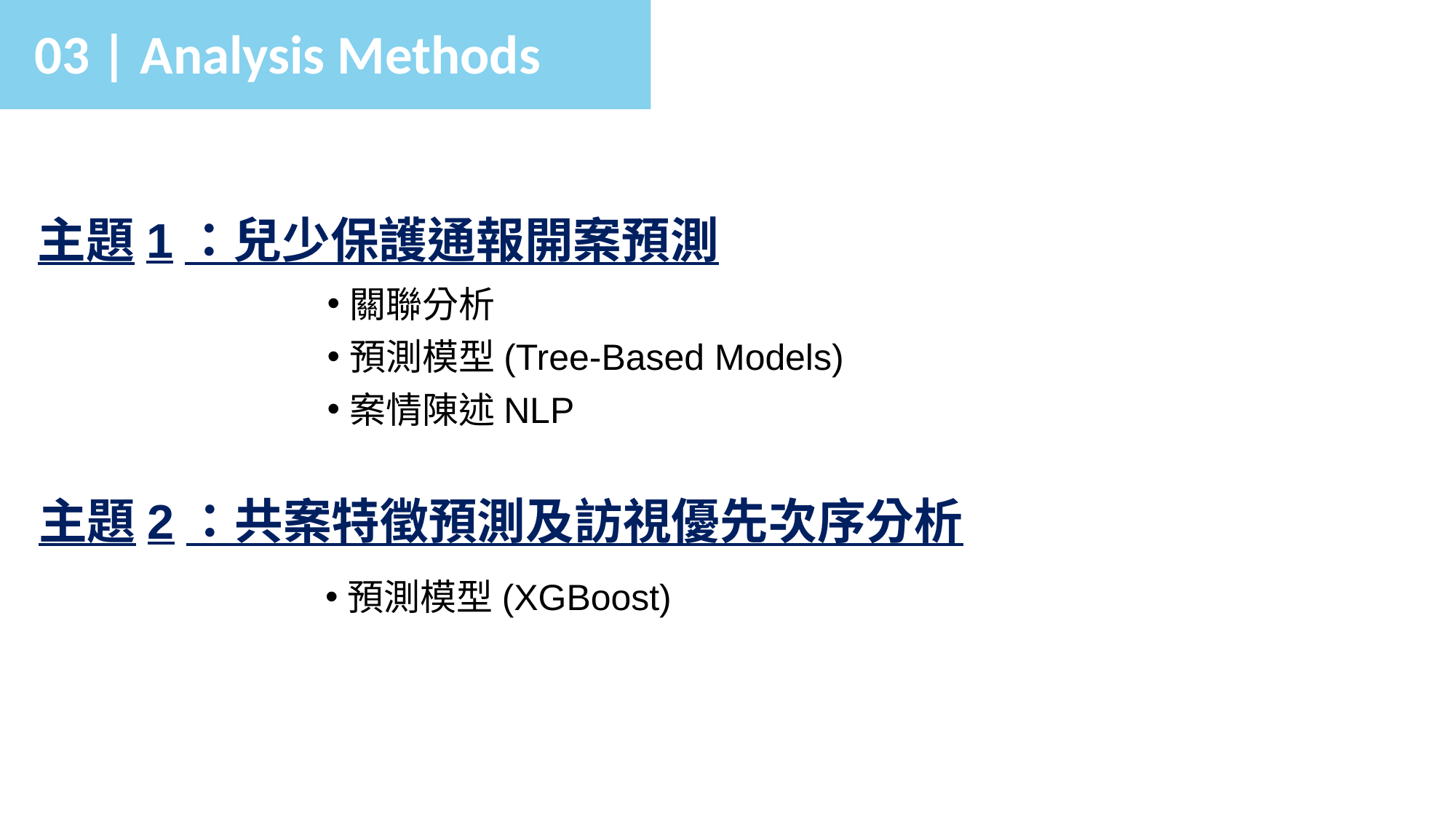

03 | Analysis Methods
主題1：兒少保護通報開案預測
關聯分析
預測模型(Tree-Based Models)
案情陳述NLP
主題2：共案特徵預測及訪視優先次序分析
預測模型(XGBoost)